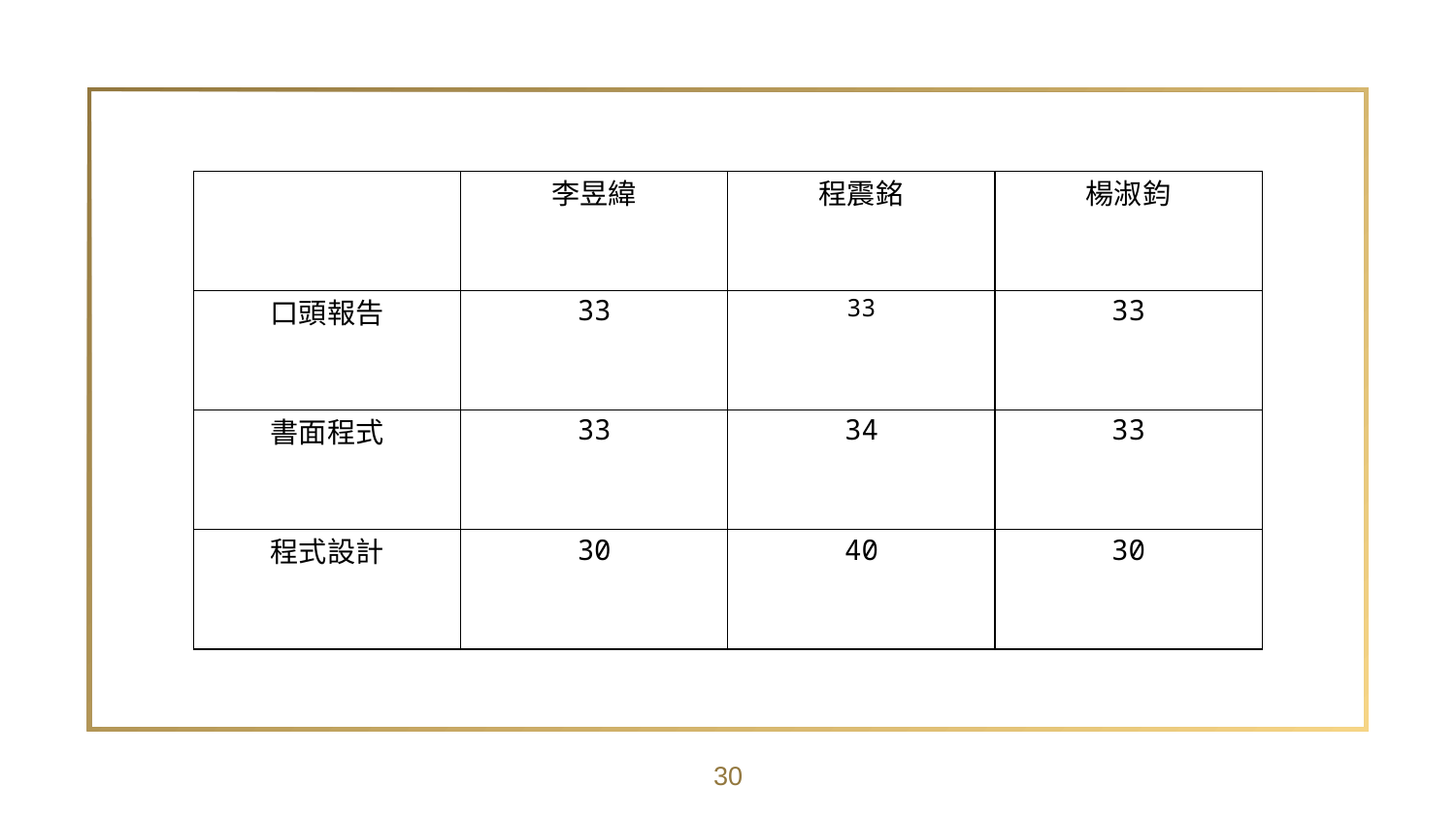

|  | 李昱緯 | 程震銘 | 楊淑鈞 |
| --- | --- | --- | --- |
| 口頭報告 | 33 | 33 | 33 |
| 書面程式 | 33 | 34 | 33 |
| 程式設計 | 30 | 40 | 30 |
30